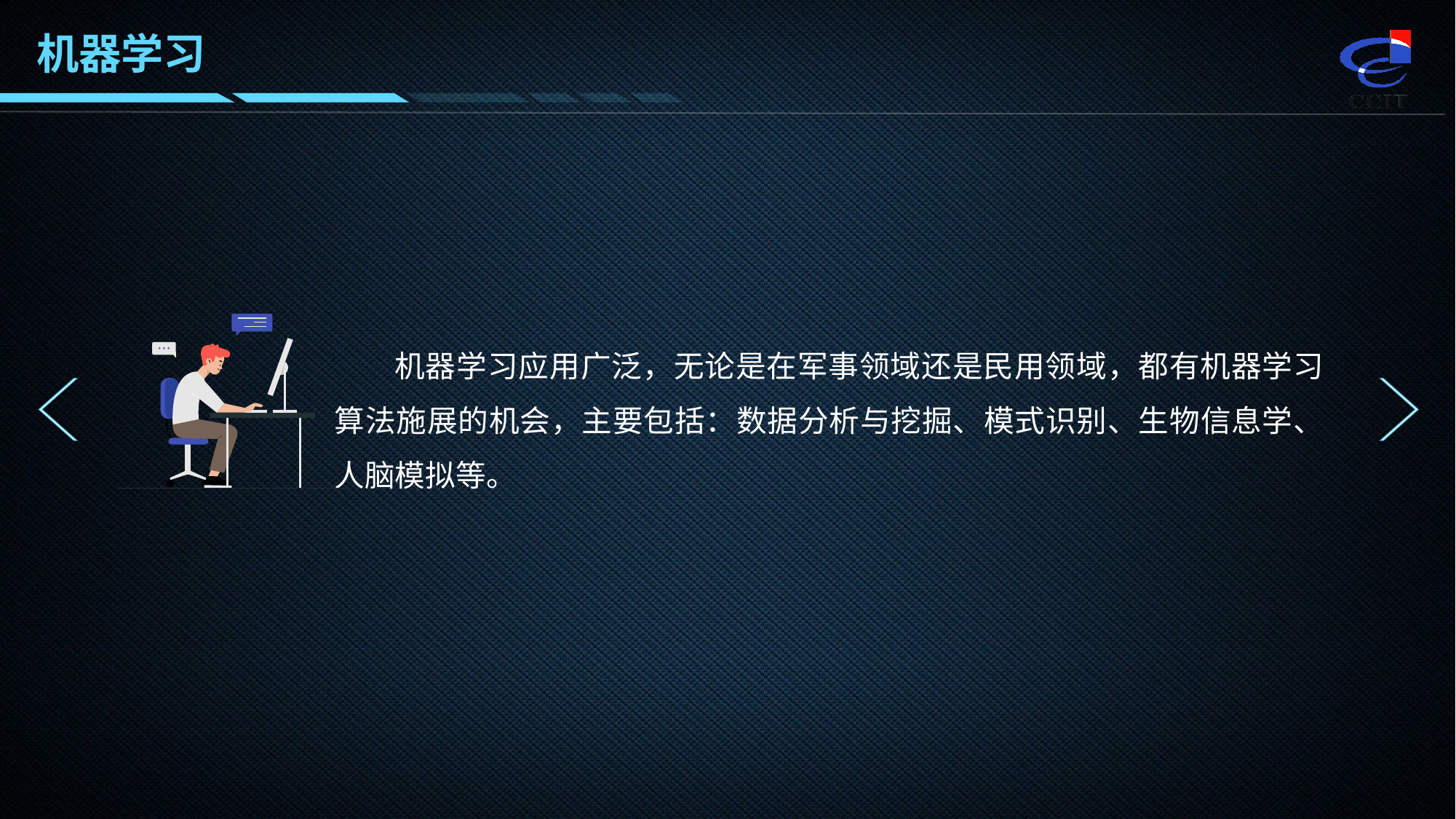

机器学习

机器学习应用广泛，无论是在军事领域还是民用领域，都有机器学习算法施展的机会，主要包括：数据分析与挖掘、模式识别、生物信息学、人脑模拟等。